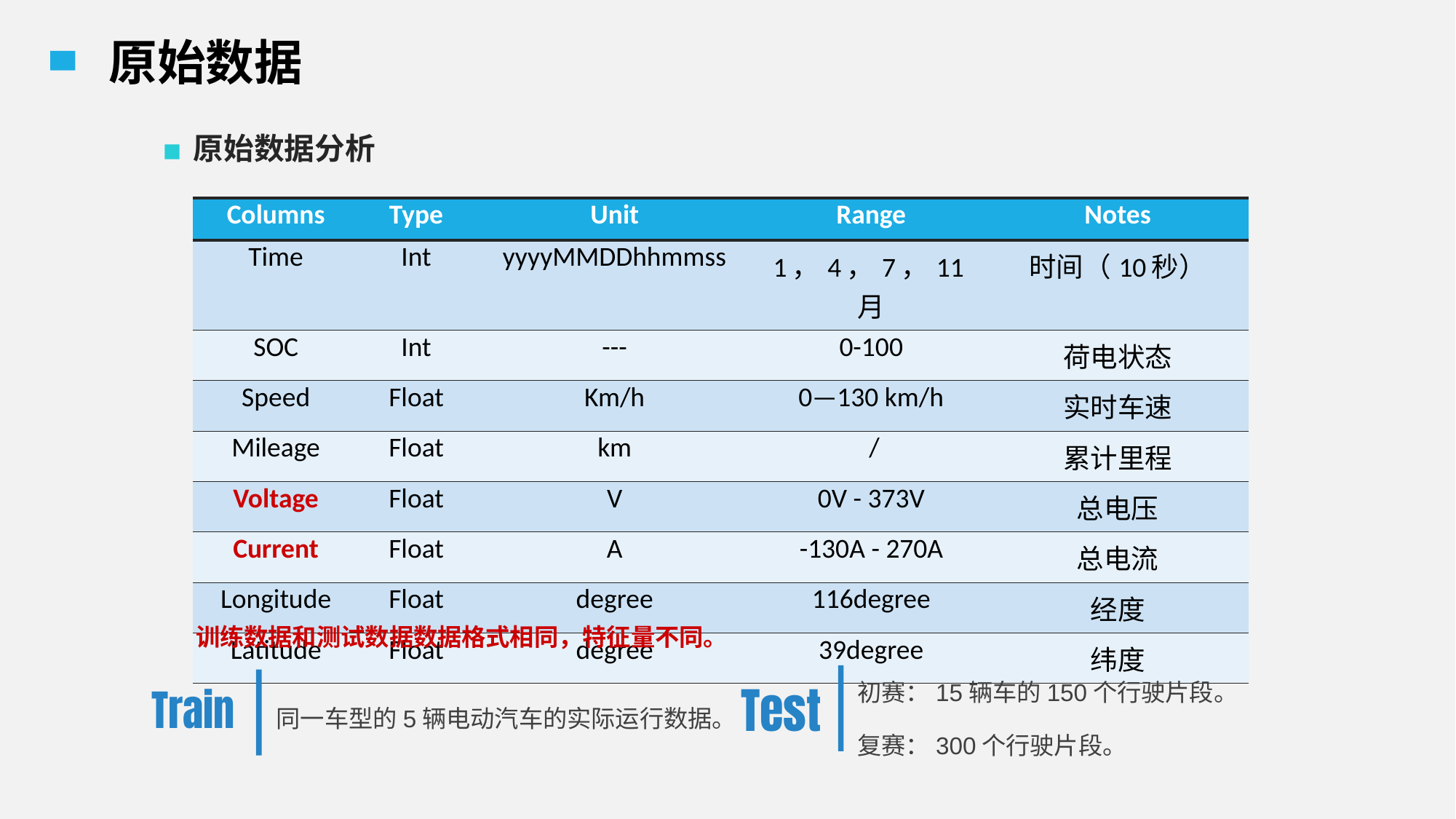

原始数据

原始数据分析

| Columns | Type | Unit | Range | Notes |
| --- | --- | --- | --- | --- |
| Time | Int | yyyyMMDDhhmmss | 1，4，7，11月 | 时间（10秒） |
| SOC | Int | --- | 0-100 | 荷电状态 |
| Speed | Float | Km/h | 0—130 km/h | 实时车速 |
| Mileage | Float | km | / | 累计里程 |
| Voltage | Float | V | 0V - 373V | 总电压 |
| Current | Float | A | -130A - 270A | 总电流 |
| Longitude | Float | degree | 116degree | 经度 |
| Latitude | Float | degree | 39degree | 纬度 |
训练数据和测试数据数据格式相同，特征量不同。
初赛：15辆车的150个行驶片段。
复赛：300个行驶片段。

Test
Train
同一车型的5辆电动汽车的实际运行数据。